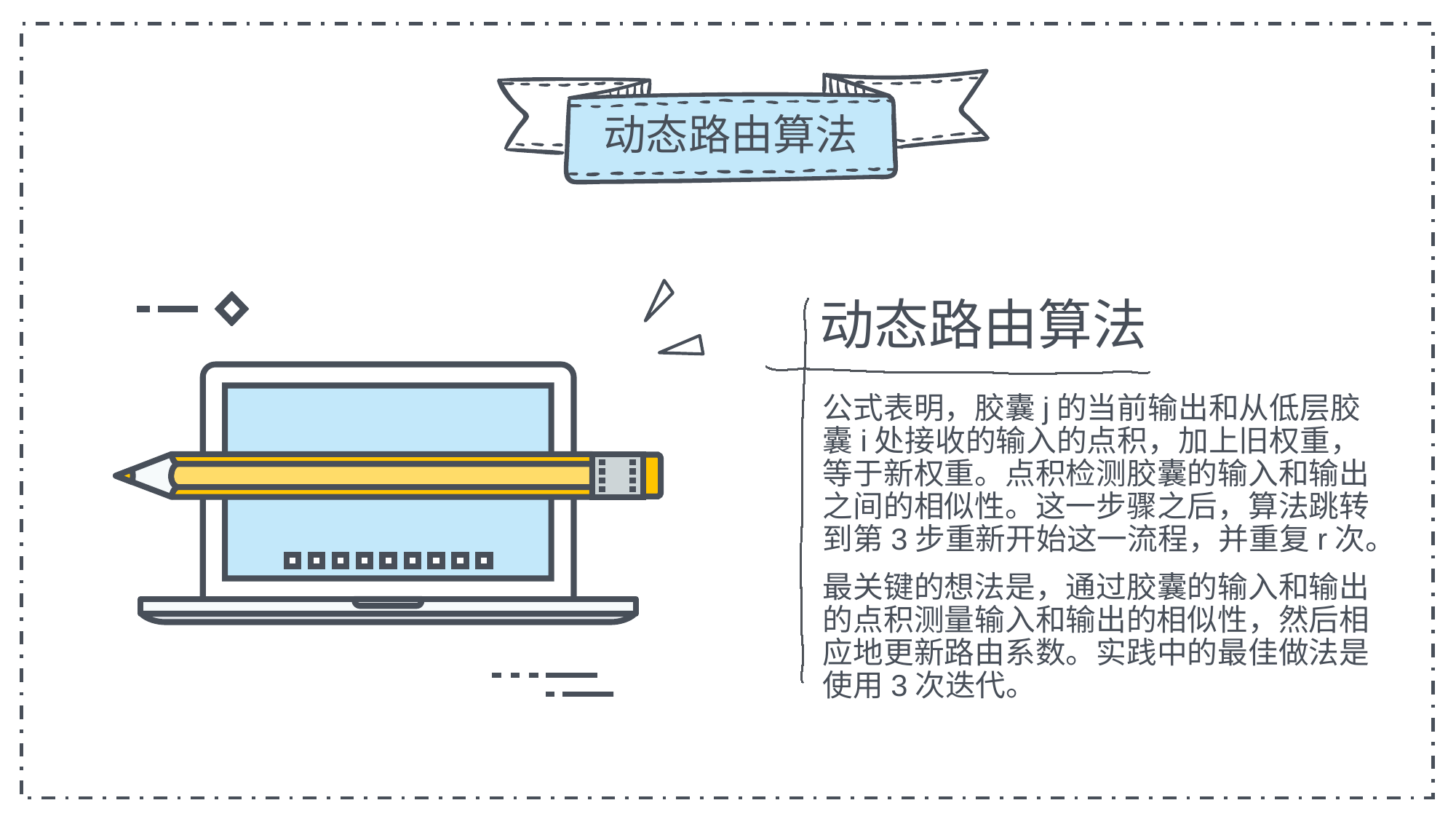

动态路由算法

动态路由算法

公式表明，胶囊j的当前输出和从低层胶囊i处接收的输入的点积，加上旧权重，等于新权重。点积检测胶囊的输入和输出之间的相似性。这一步骤之后，算法跳转到第3步重新开始这一流程，并重复r次。
最关键的想法是，通过胶囊的输入和输出的点积测量输入和输出的相似性，然后相应地更新路由系数。实践中的最佳做法是使用3次迭代。